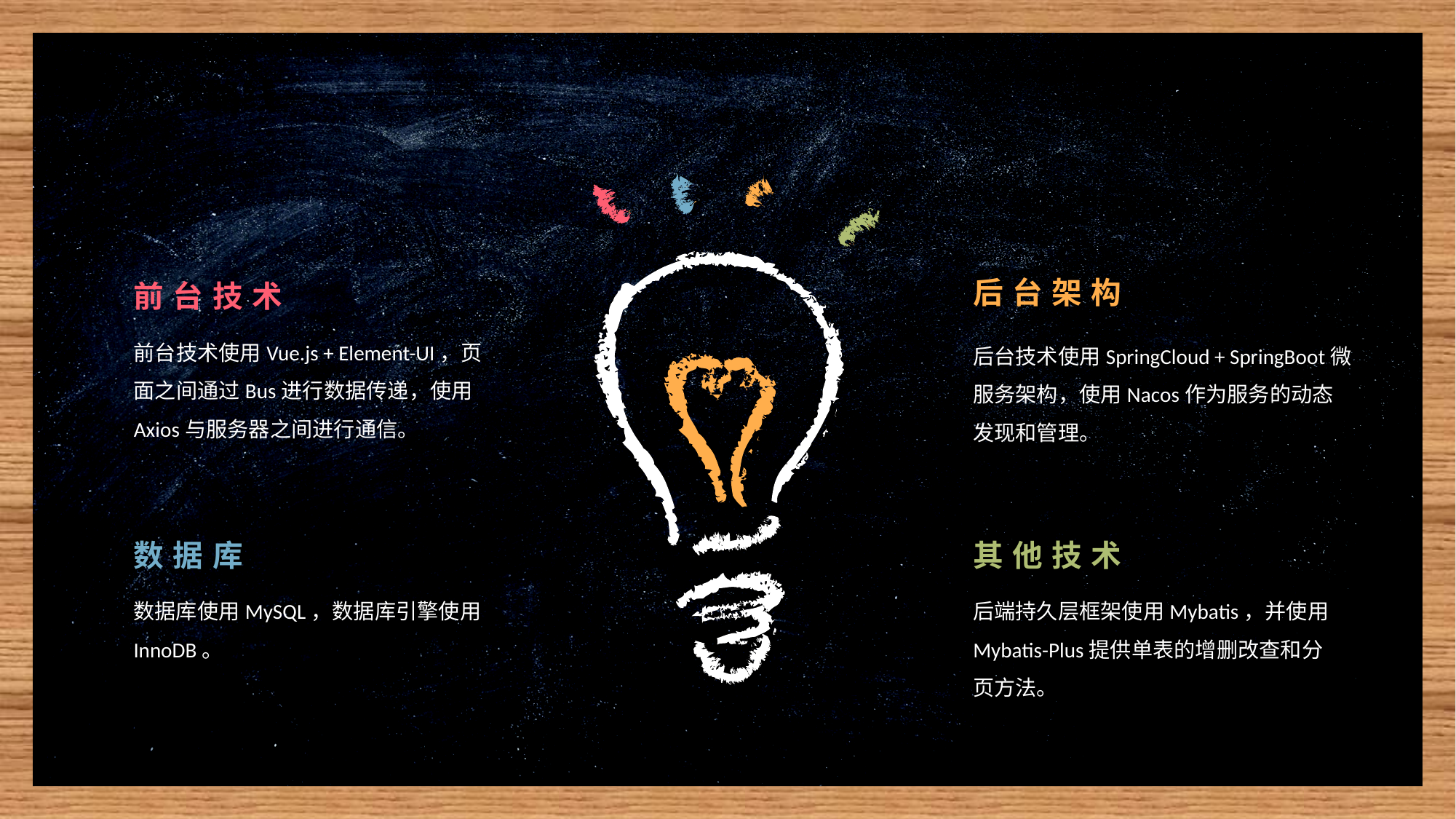

01
技术路线

后台架构
后台技术使用SpringCloud + SpringBoot微服务架构，使用Nacos作为服务的动态发现和管理。
前台技术
前台技术使用Vue.js + Element-UI，页面之间通过Bus进行数据传递，使用Axios与服务器之间进行通信。

数据库
数据库使用MySQL，数据库引擎使用InnoDB。
其他技术
后端持久层框架使用Mybatis，并使用Mybatis-Plus提供单表的增删改查和分页方法。